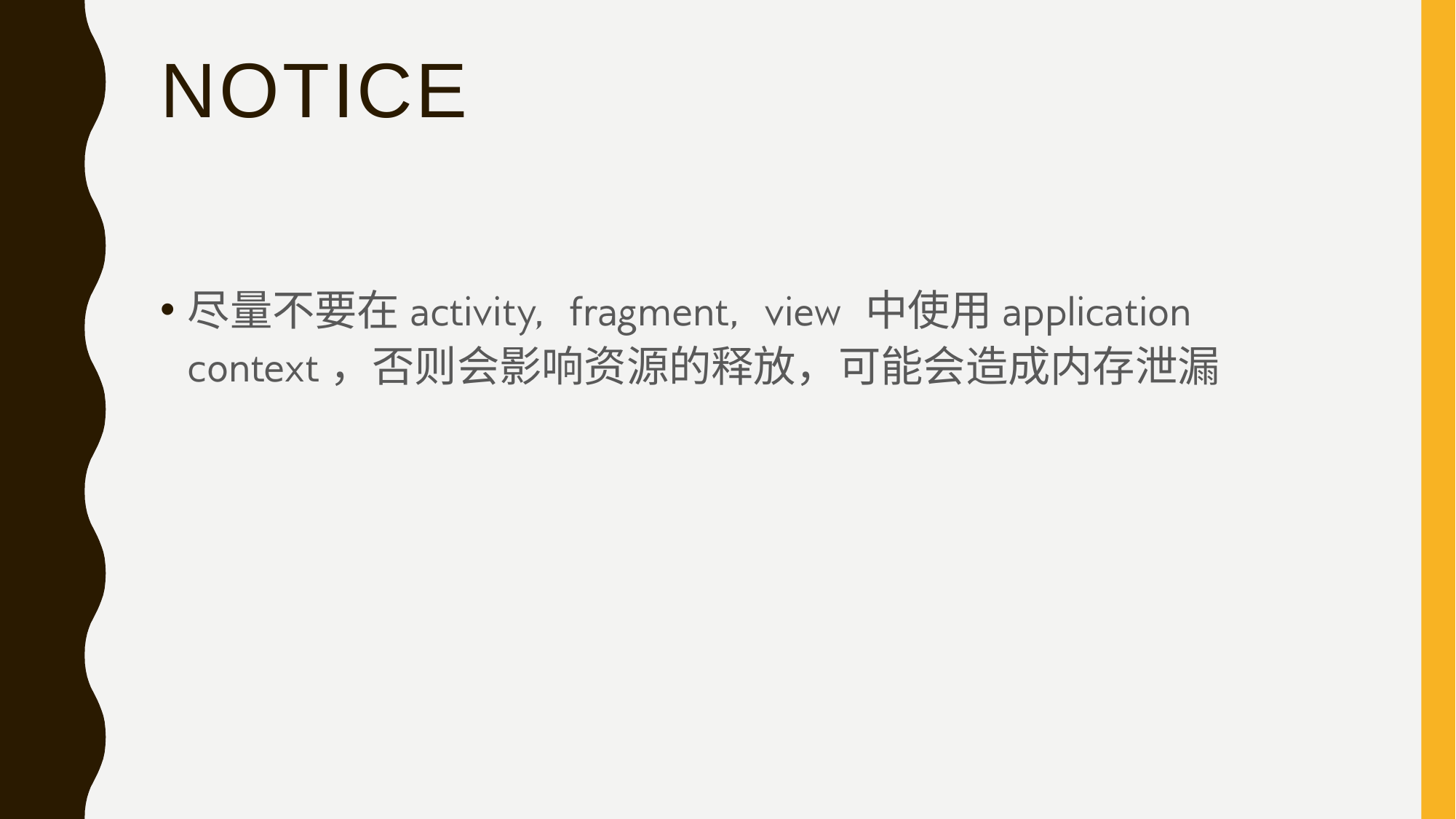

# notice
尽量不要在activity,  fragment,  view 中使用application context，否则会影响资源的释放，可能会造成内存泄漏